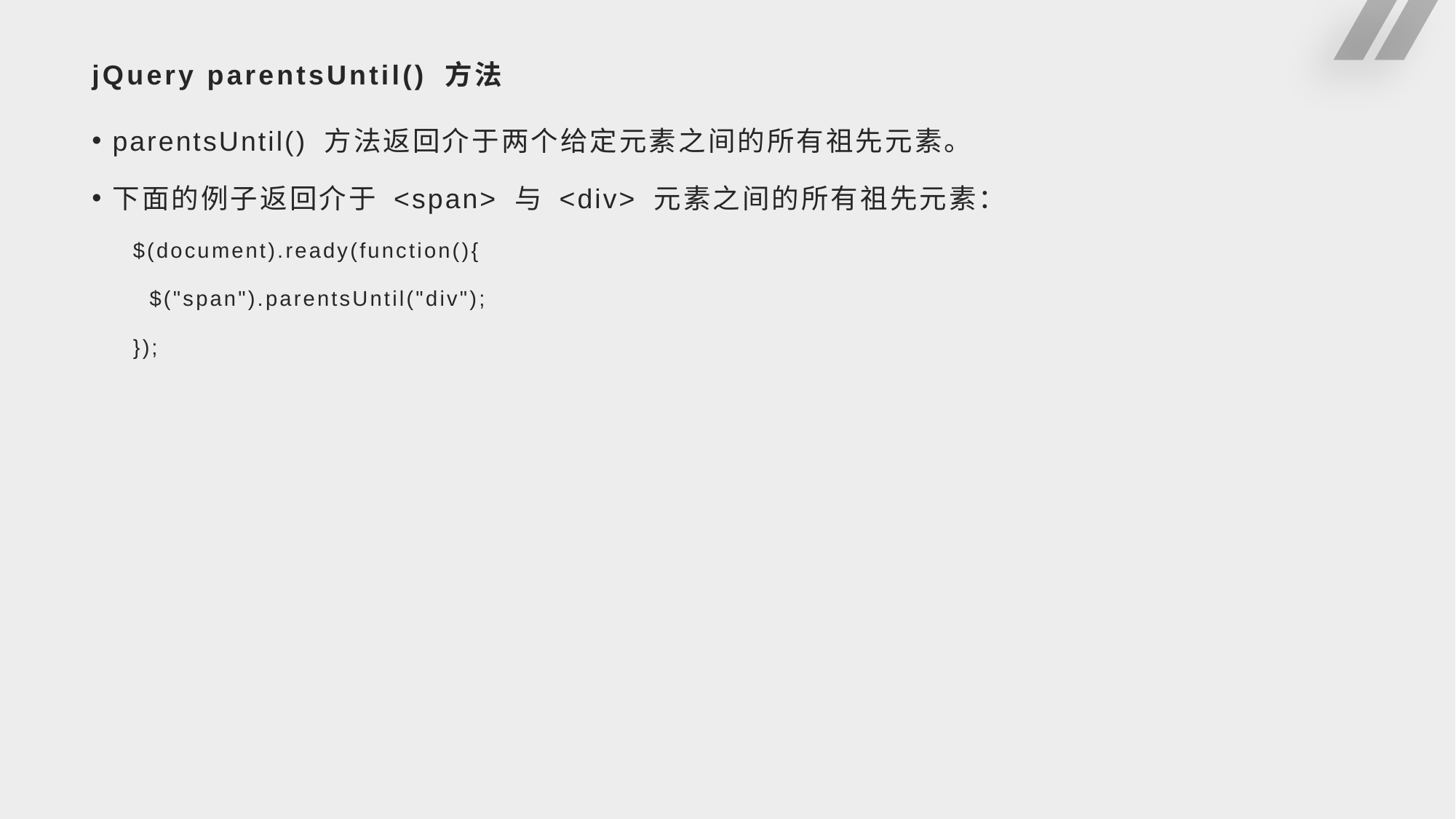

# jQuery parentsUntil() 方法
parentsUntil() 方法返回介于两个给定元素之间的所有祖先元素。
下面的例子返回介于 <span> 与 <div> 元素之间的所有祖先元素：
$(document).ready(function(){
  $("span").parentsUntil("div");
});